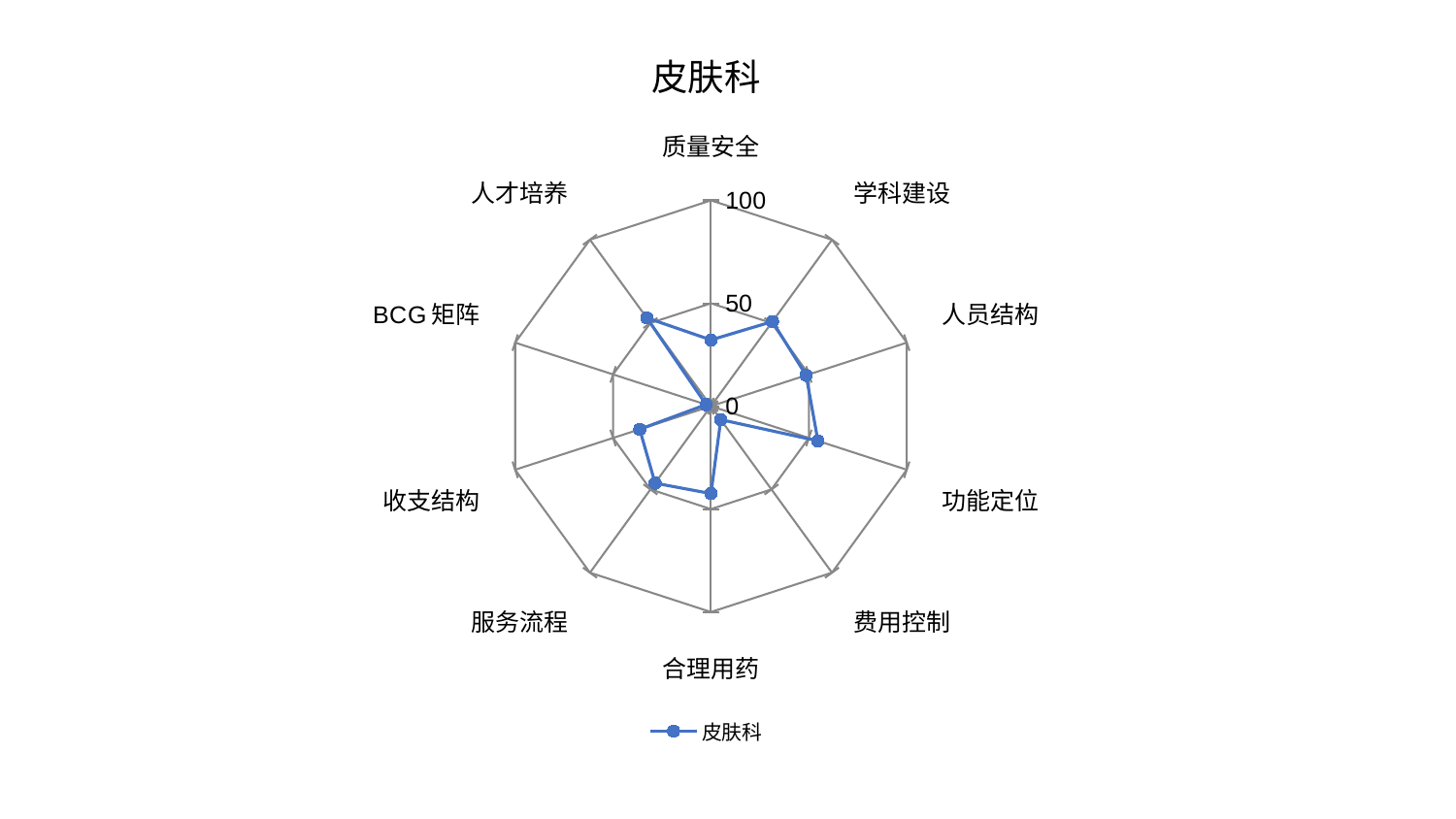

### Chart: 皮肤科

| Category | 皮肤科 |
|---|---|
| 质量安全 | 32.19849866023047 |
| 学科建设 | 50.84221080276889 |
| 人员结构 | 48.59919791032237 |
| 功能定位 | 54.64649610962565 |
| 费用控制 | 8.114395831304776 |
| 合理用药 | 42.468198555104806 |
| 服务流程 | 46.21679370528805 |
| 收支结构 | 36.39055707083322 |
| BCG矩阵 | 2.445001023478731 |
| 人才培养 | 53.04566428240954 |
114